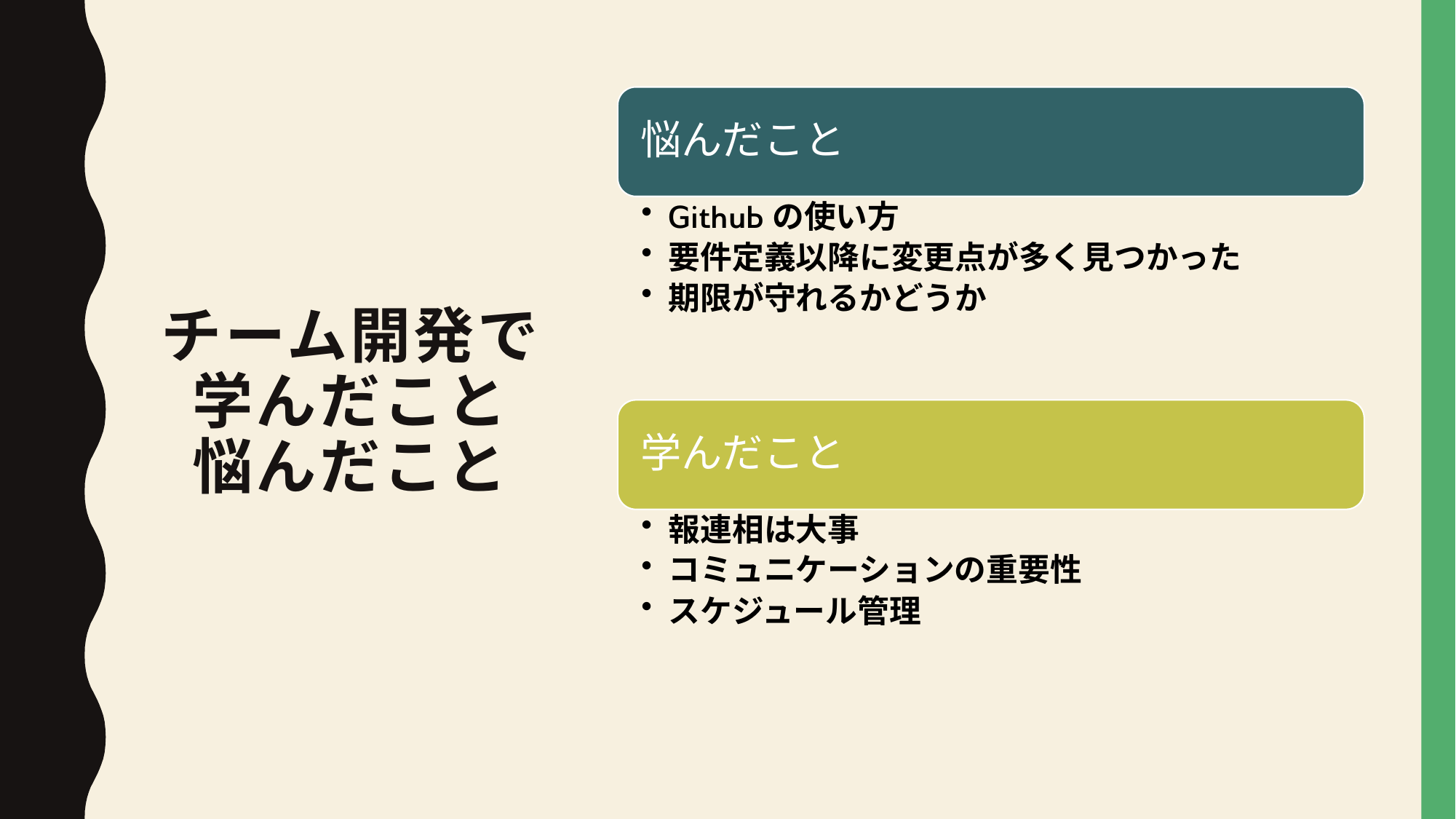

悩んだこと
Githubの使い方
要件定義以降に変更点が多く見つかった
期限が守れるかどうか
学んだこと
報連相は大事
コミュニケーションの重要性
スケジュール管理
# チーム開発で学んだこと 悩んだこと